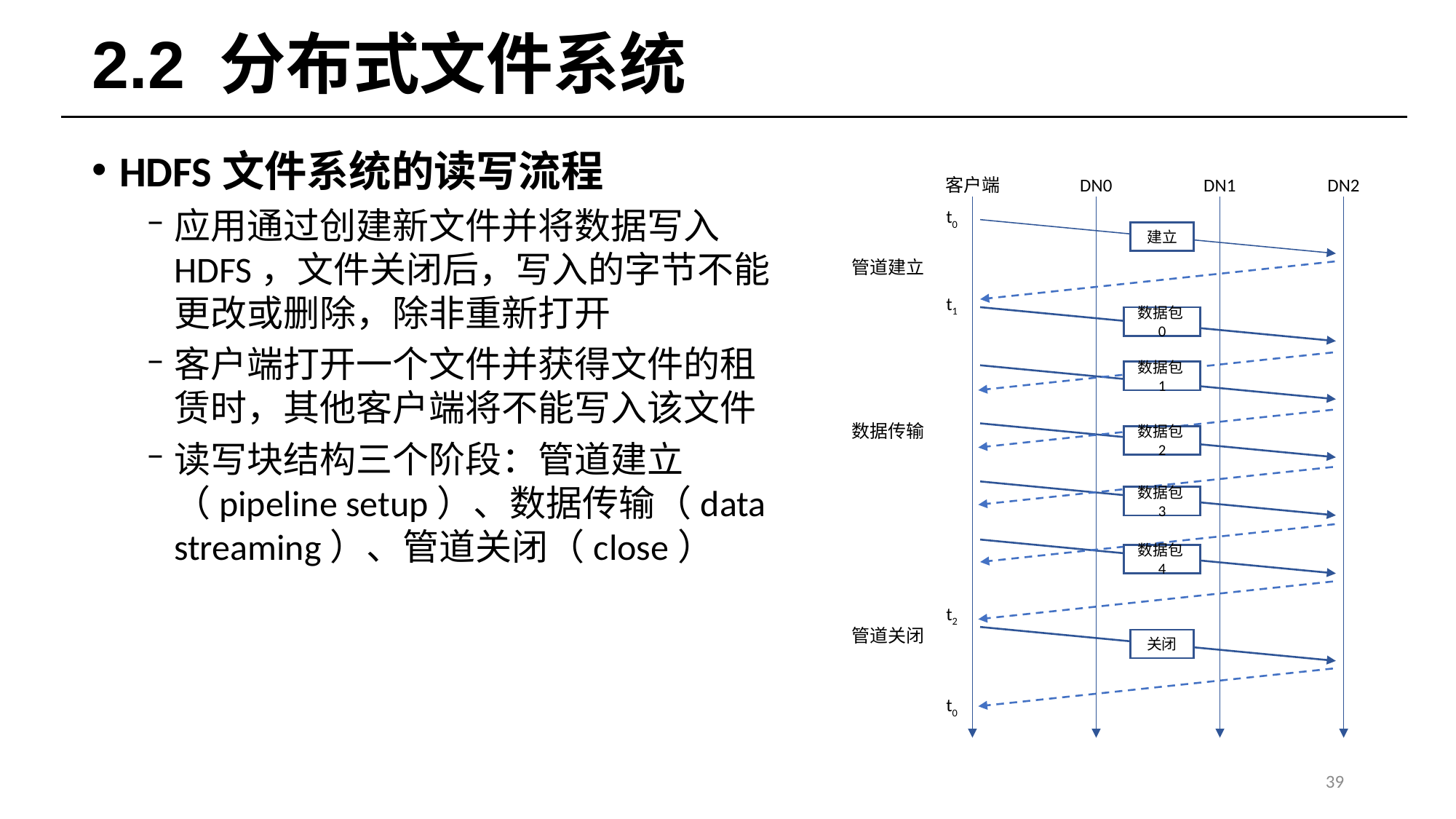

# 2.2 分布式文件系统
HDFS文件系统的读写流程
应用通过创建新文件并将数据写入HDFS，文件关闭后，写入的字节不能更改或删除，除非重新打开
客户端打开一个文件并获得文件的租赁时，其他客户端将不能写入该文件
读写块结构三个阶段：管道建立（pipeline setup）、数据传输（data streaming）、管道关闭（close）
客户端
DN0
DN1
DN2
t0
建立
管道建立
t1
数据包0
数据包1
数据传输
数据包2
数据包3
数据包4
t2
管道关闭
关闭
t0
39